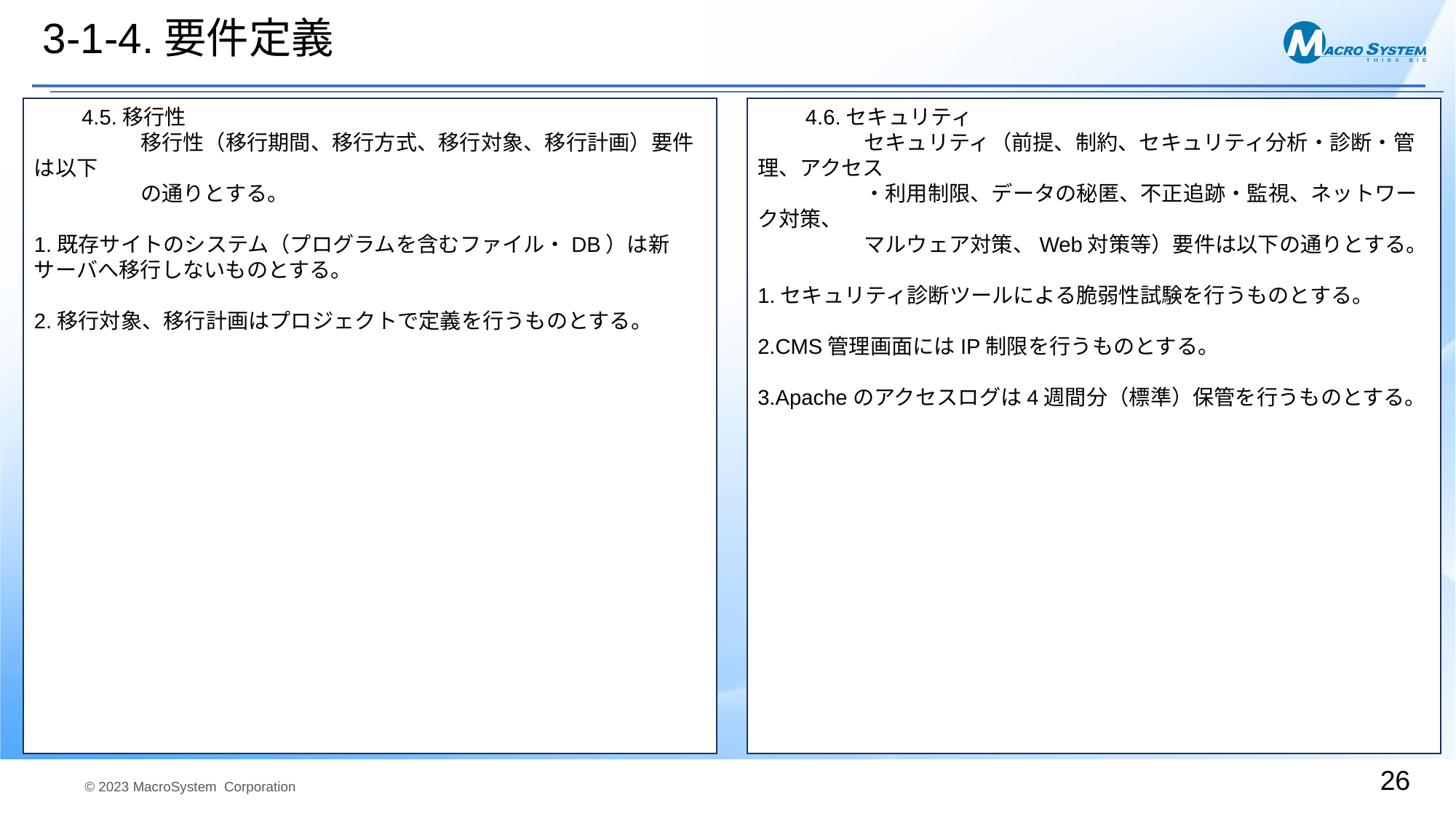

# 3-1-4.要件定義
　　4.5.移行性
　　　　　移行性（移行期間、移行方式、移行対象、移行計画）要件は以下
　　　　　の通りとする。

1.既存サイトのシステム（プログラムを含むファイル・DB）は新サーバへ移行しないものとする。

2.移行対象、移行計画はプロジェクトで定義を行うものとする。
　　4.6.セキュリティ
　　　　　セキュリティ（前提、制約、セキュリティ分析・診断・管理、アクセス
　　　　　・利用制限、データの秘匿、不正追跡・監視、ネットワーク対策、
　　　　　マルウェア対策、Web対策等）要件は以下の通りとする。

1.セキュリティ診断ツールによる脆弱性試験を行うものとする。

2.CMS管理画面にはIP制限を行うものとする。

3.Apacheのアクセスログは4週間分（標準）保管を行うものとする。